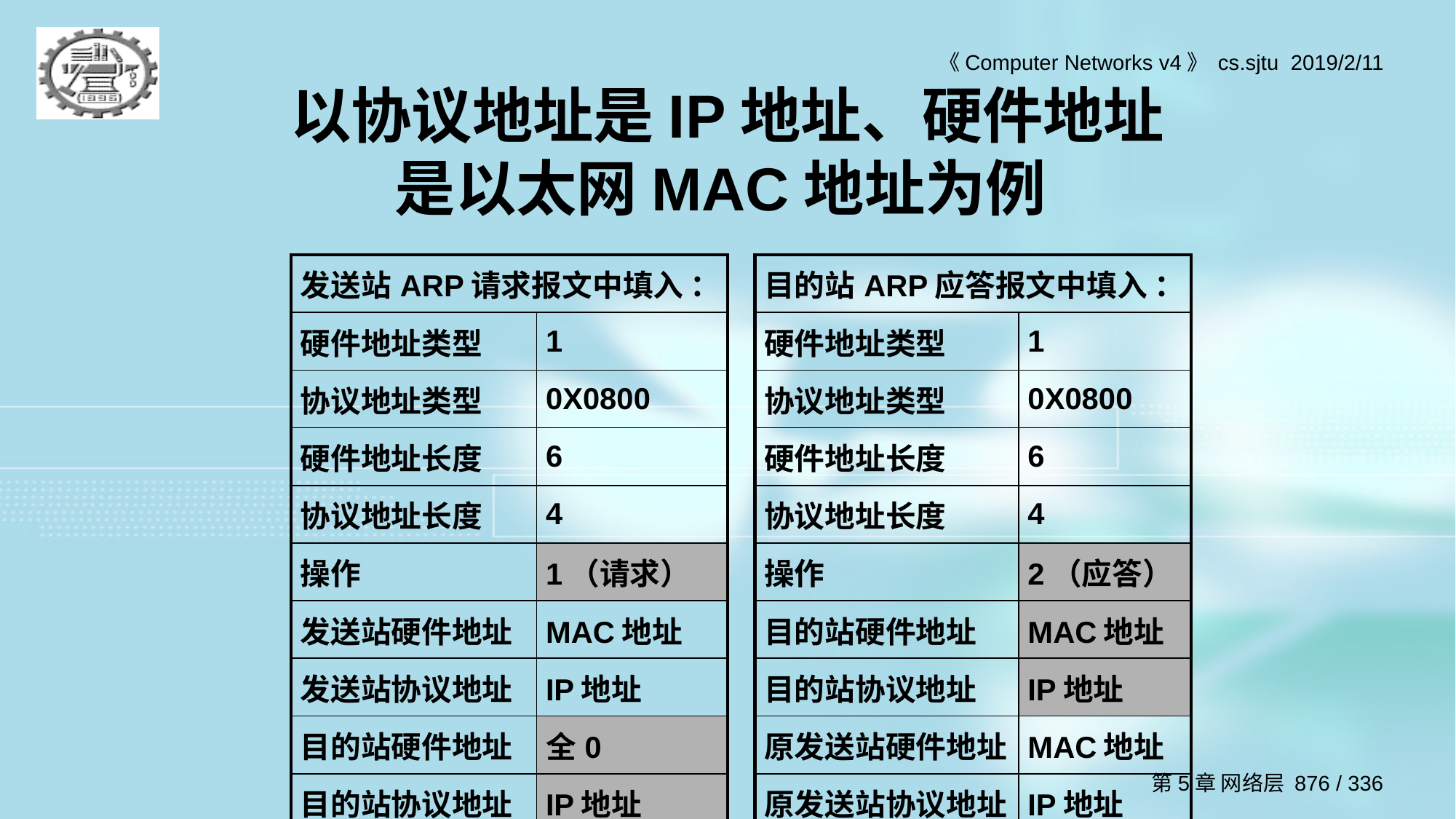

# 以协议地址是IP地址、硬件地址是以太网MAC地址为例
| 发送站ARP请求报文中填入 ： |  |
| --- | --- |
| 硬件地址类型 | 1 |
| 协议地址类型 | 0X0800 |
| 硬件地址长度 | 6 |
| 协议地址长度 | 4 |
| 操作 | 1（请求） |
| 发送站硬件地址 | MAC地址 |
| 发送站协议地址 | IP地址 |
| 目的站硬件地址 | 全0 |
| 目的站协议地址 | IP地址 |
| 目的站ARP应答报文中填入 ： |  |
| --- | --- |
| 硬件地址类型 | 1 |
| 协议地址类型 | 0X0800 |
| 硬件地址长度 | 6 |
| 协议地址长度 | 4 |
| 操作 | 2（应答） |
| 目的站硬件地址 | MAC地址 |
| 目的站协议地址 | IP地址 |
| 原发送站硬件地址 | MAC地址 |
| 原发送站协议地址 | IP地址 |